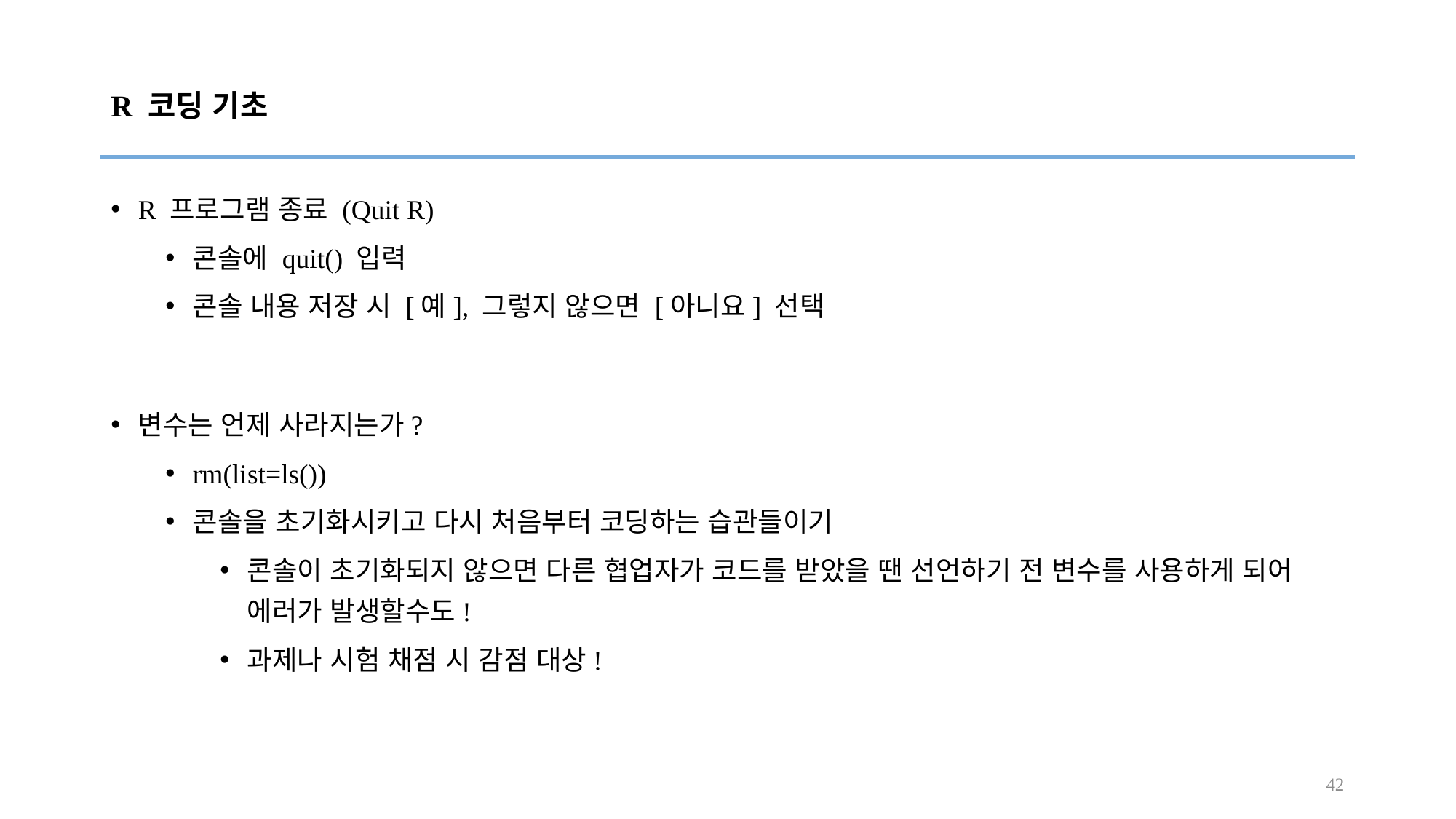

# R 코딩 기초
R 프로그램 종료 (Quit R)
콘솔에 quit() 입력
콘솔 내용 저장 시 [예], 그렇지 않으면 [아니요] 선택

변수는 언제 사라지는가?
rm(list=ls())
콘솔을 초기화시키고 다시 처음부터 코딩하는 습관들이기
콘솔이 초기화되지 않으면 다른 협업자가 코드를 받았을 땐 선언하기 전 변수를 사용하게 되어 에러가 발생할수도!
과제나 시험 채점 시 감점 대상!

42